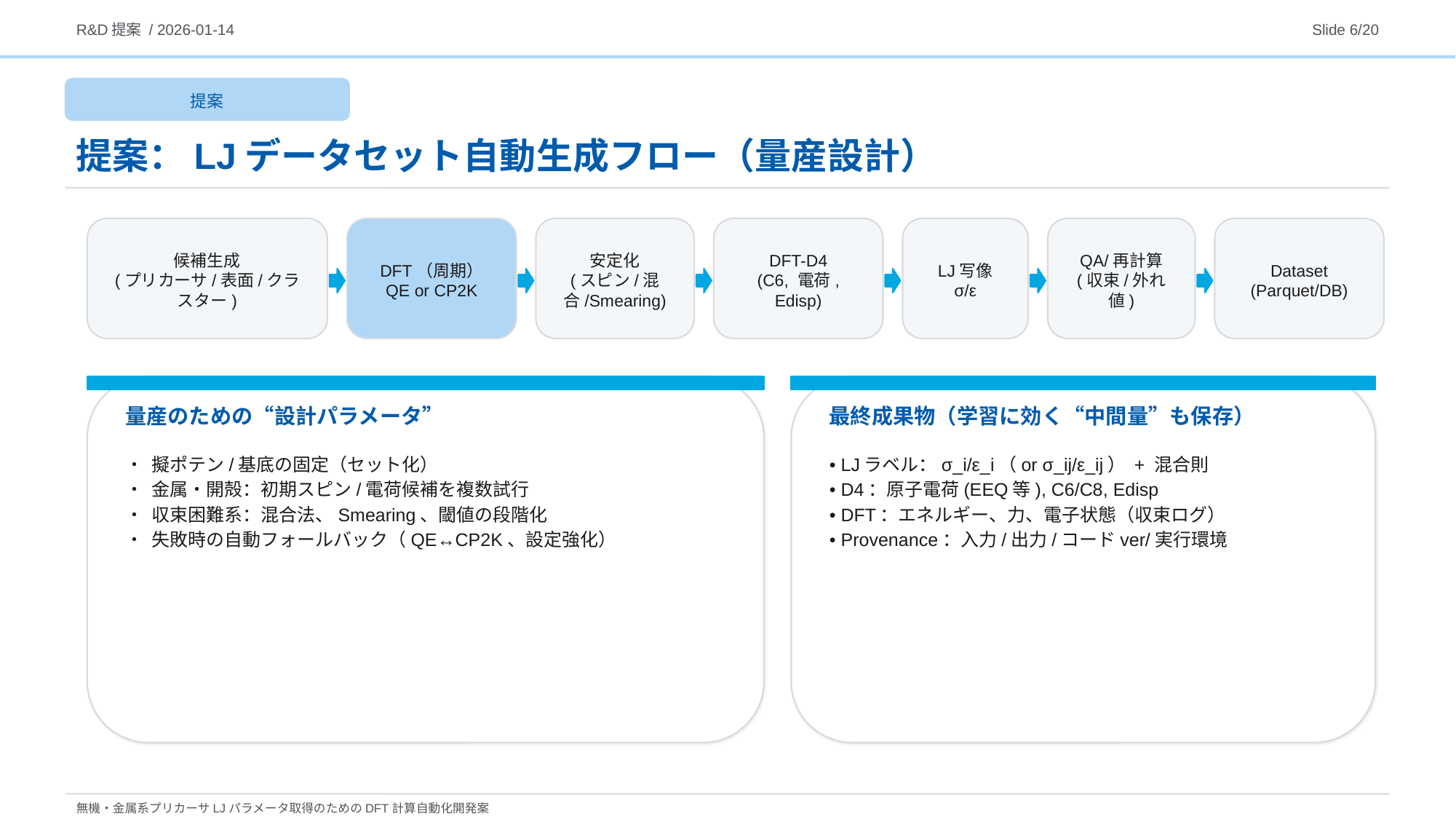

R&D提案 / 2026-01-14
Slide 6/20

提案
提案：LJデータセット自動生成フロー（量産設計）

候補生成
(プリカーサ/表面/クラスター)
DFT（周期）
QE or CP2K
安定化
(スピン/混合/Smearing)
DFT-D4
(C6, 電荷, Edisp)
LJ写像
σ/ε
QA/再計算
(収束/外れ値)
Dataset
(Parquet/DB)

量産のための“設計パラメータ”
最終成果物（学習に効く“中間量”も保存）
• 擬ポテン/基底の固定（セット化）
• 金属・開殻：初期スピン/電荷候補を複数試行
• 収束困難系：混合法、Smearing、閾値の段階化
• 失敗時の自動フォールバック（QE↔CP2K、設定強化）
• LJラベル：σ_i/ε_i（or σ_ij/ε_ij） + 混合則
• D4：原子電荷(EEQ等), C6/C8, Edisp
• DFT：エネルギー、力、電子状態（収束ログ）
• Provenance：入力/出力/コードver/実行環境

無機・金属系プリカーサLJパラメータ取得のためのDFT計算自動化開発案